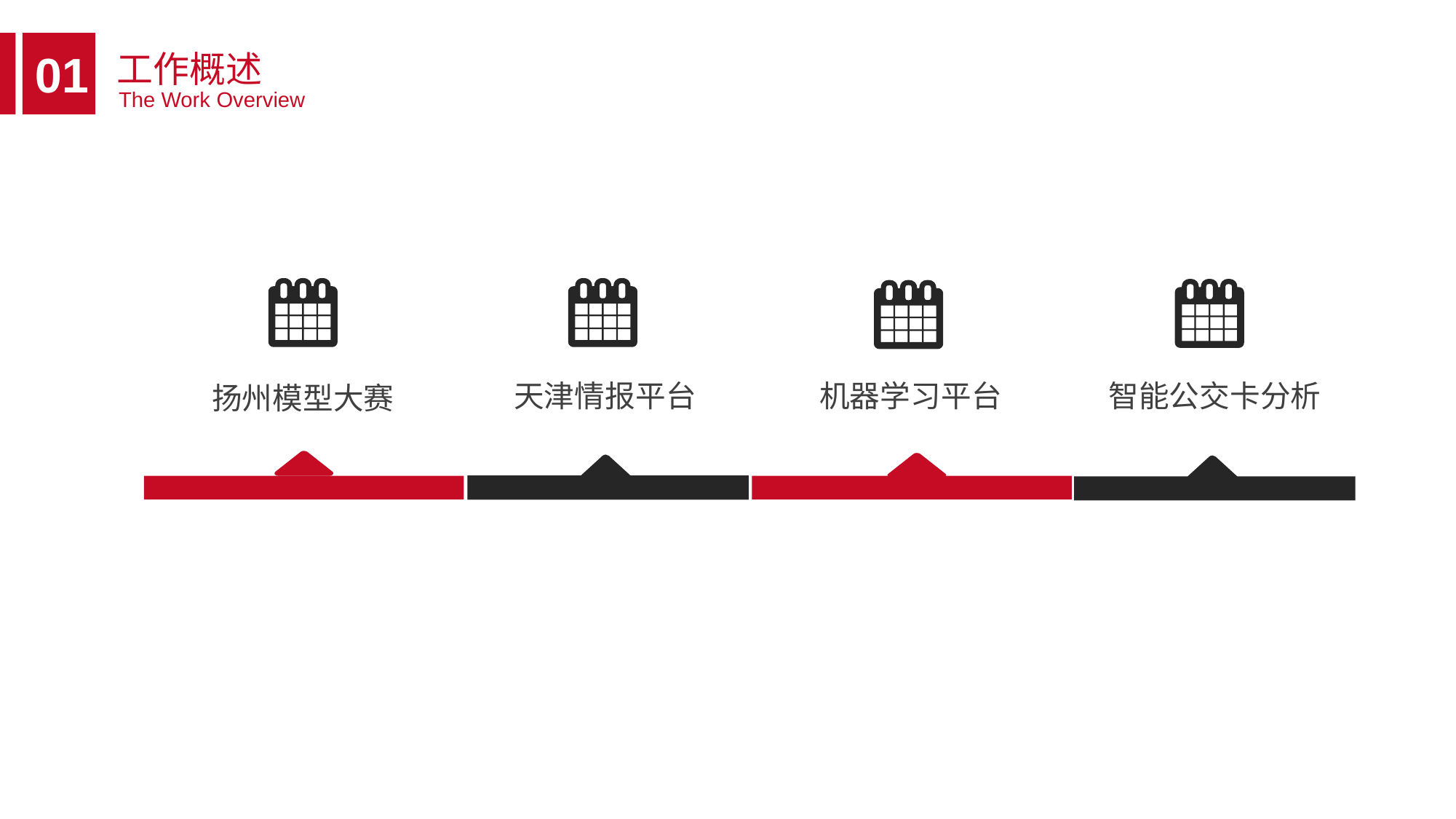

工作概述

01
The Work Overview

天津情报平台
机器学习平台
智能公交卡分析
扬州模型大赛